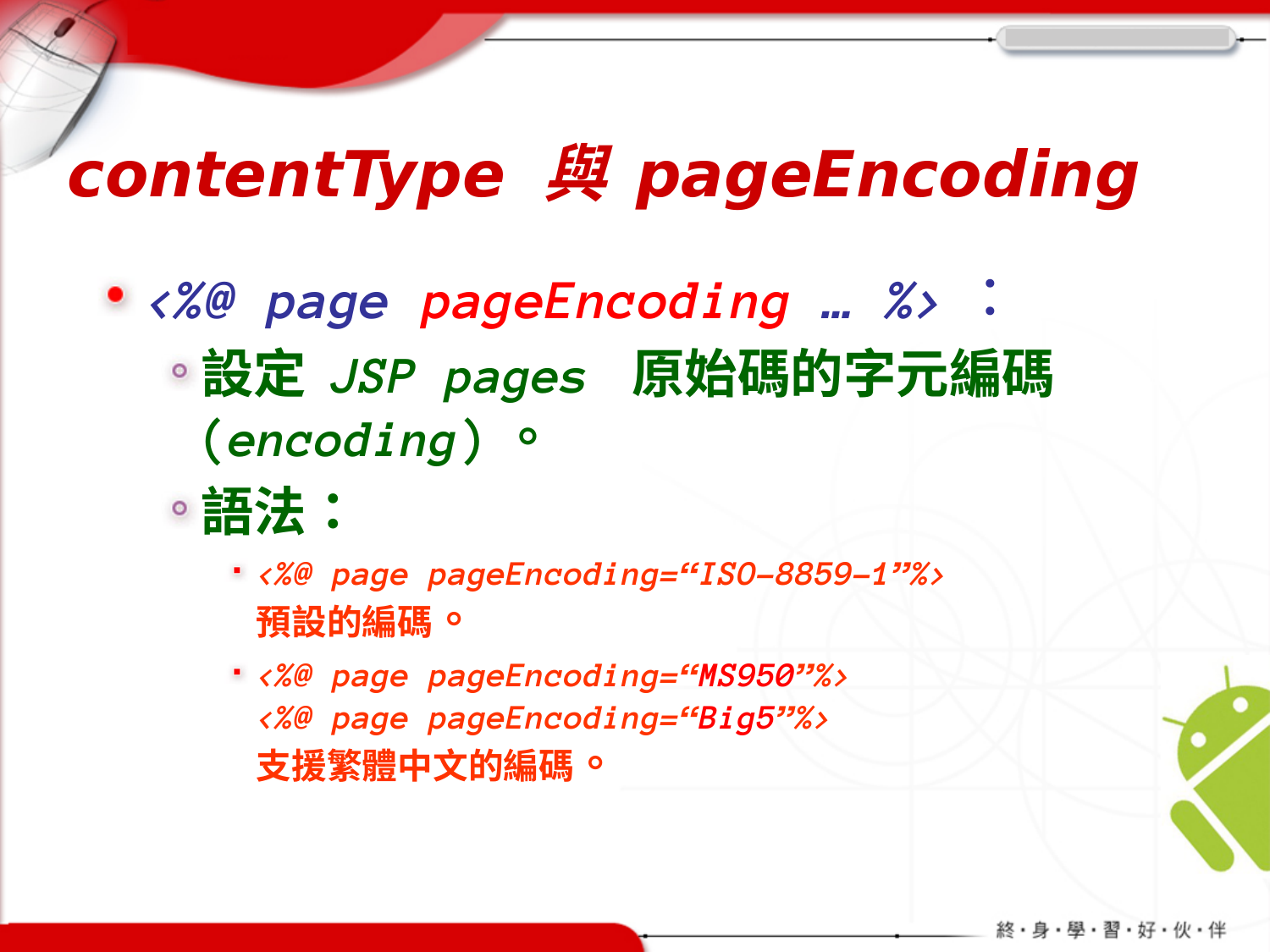

# contentType 與 pageEncoding
<%@ page pageEncoding … %>：
設定 JSP pages 原始碼的字元編碼(encoding)。
語法：
<%@ page pageEncoding=“ISO-8859-1”%>
預設的編碼。
<%@ page pageEncoding=“MS950”%>
<%@ page pageEncoding=“Big5”%>
支援繁體中文的編碼。